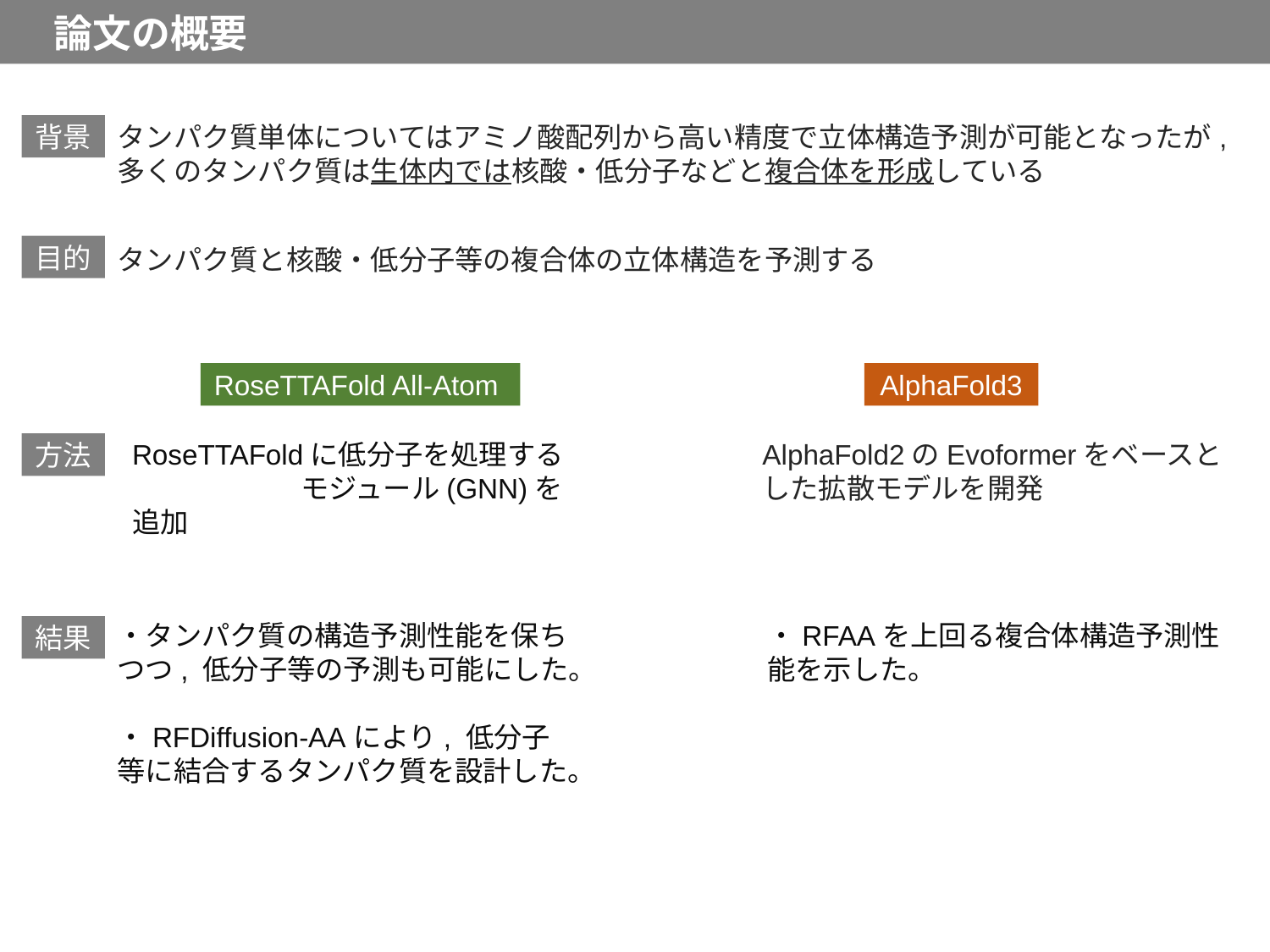

論文の概要
タンパク質単体についてはアミノ酸配列から高い精度で立体構造予測が可能となったが,
多くのタンパク質は生体内では核酸・低分子などと複合体を形成している
背景
目的
タンパク質と核酸・低分子等の複合体の立体構造を予測する
RoseTTAFold All-Atom
AlphaFold3
RoseTTAFoldに低分子を処理する　　　　　　モジュール(GNN)を追加
AlphaFold2のEvoformerをベースとした拡散モデルを開発
方法
・タンパク質の構造予測性能を保ちつつ, 低分子等の予測も可能にした。

・RFDiffusion-AAにより, 低分子等に結合するタンパク質を設計した。
・RFAAを上回る複合体構造予測性能を示した。
結果